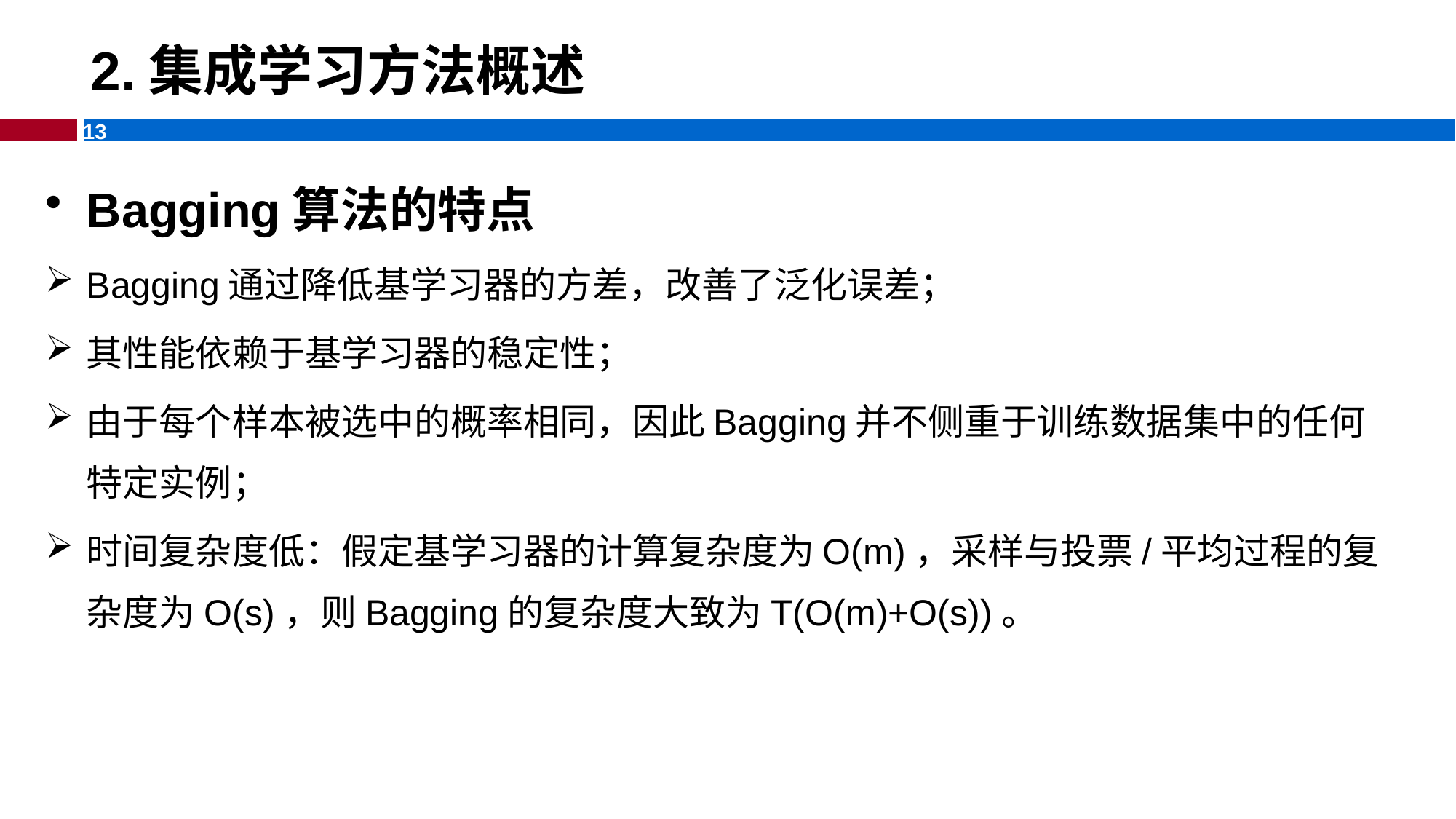

# 2.集成学习方法概述
Bagging算法的特点
Bagging通过降低基学习器的方差，改善了泛化误差；
其性能依赖于基学习器的稳定性；
由于每个样本被选中的概率相同，因此Bagging并不侧重于训练数据集中的任何特定实例；
时间复杂度低：假定基学习器的计算复杂度为O(m)，采样与投票/平均过程的复杂度为O(s)，则Bagging的复杂度大致为T(O(m)+O(s))。